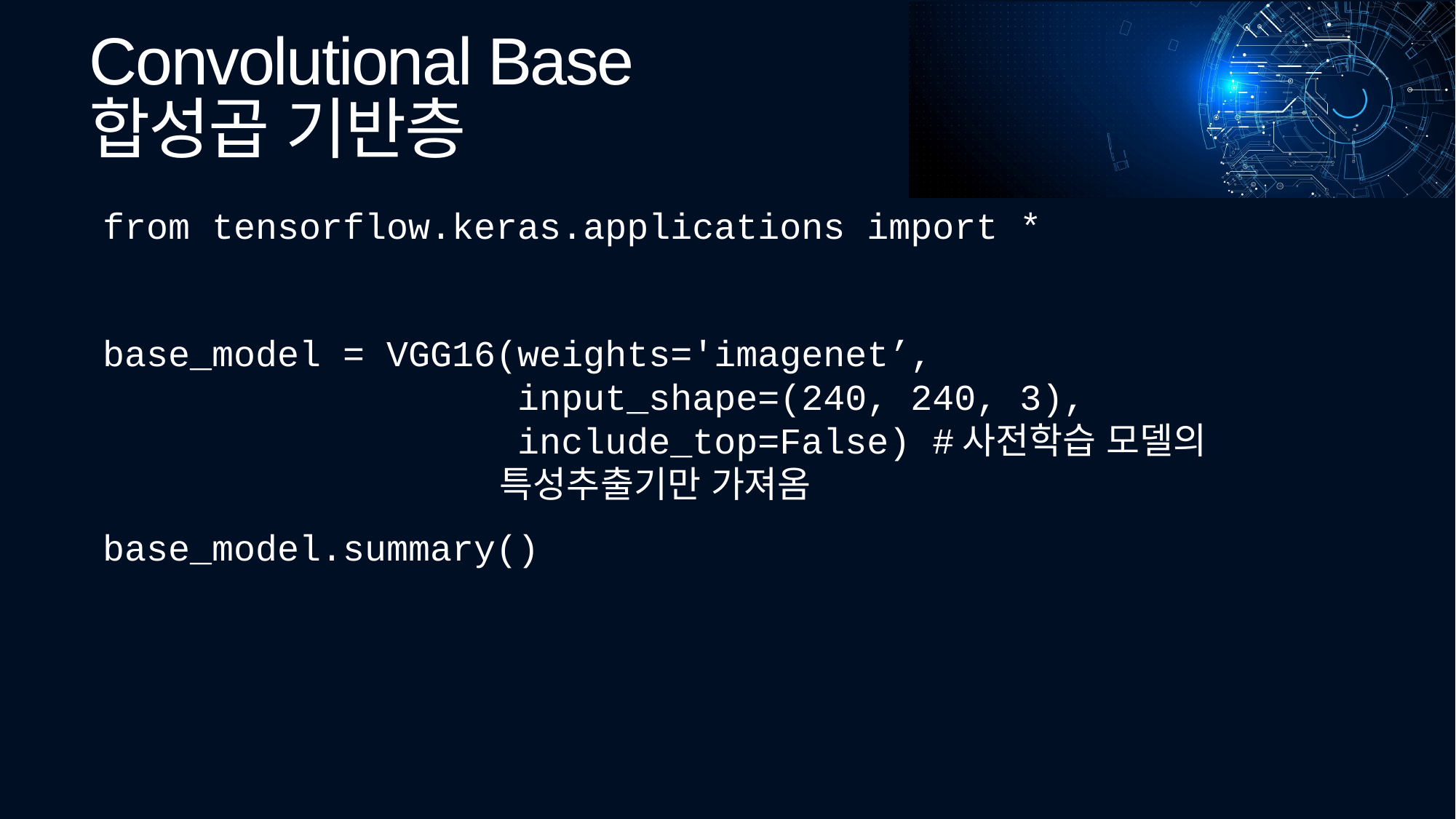

# Convolutional Base 합성곱 기반층
from tensorflow.keras.applications import *

base_model = VGG16(weights='imagenet’,
                   input_shape=(240, 240, 3), 
                   include_top=False) #사전학습 모델의
                                       특성추출기만 가져옴
base_model.summary()